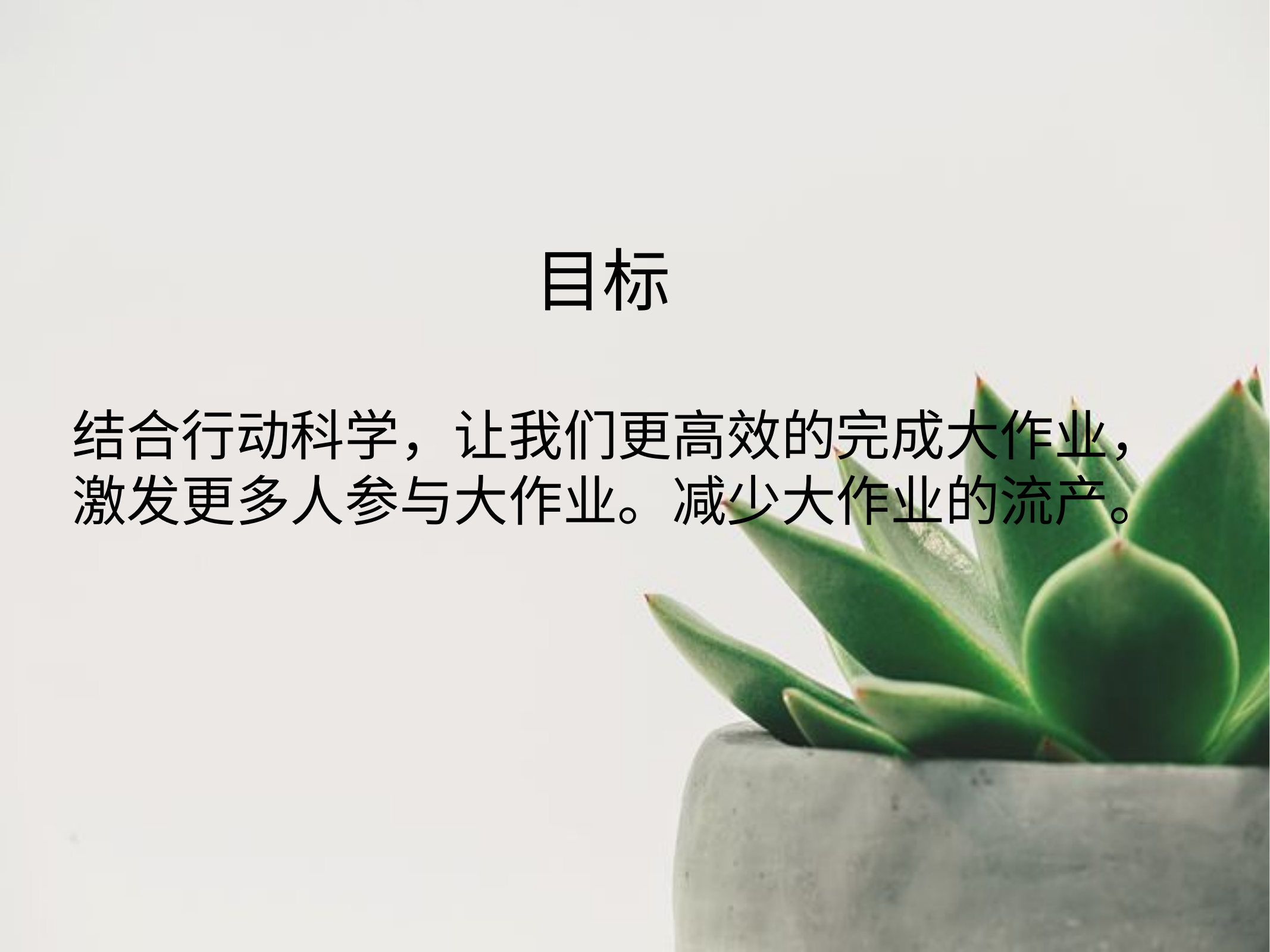

# 目标

结合行动科学，让我们更高效的完成大作业，激发更多人参与大作业。减少大作业的流产。